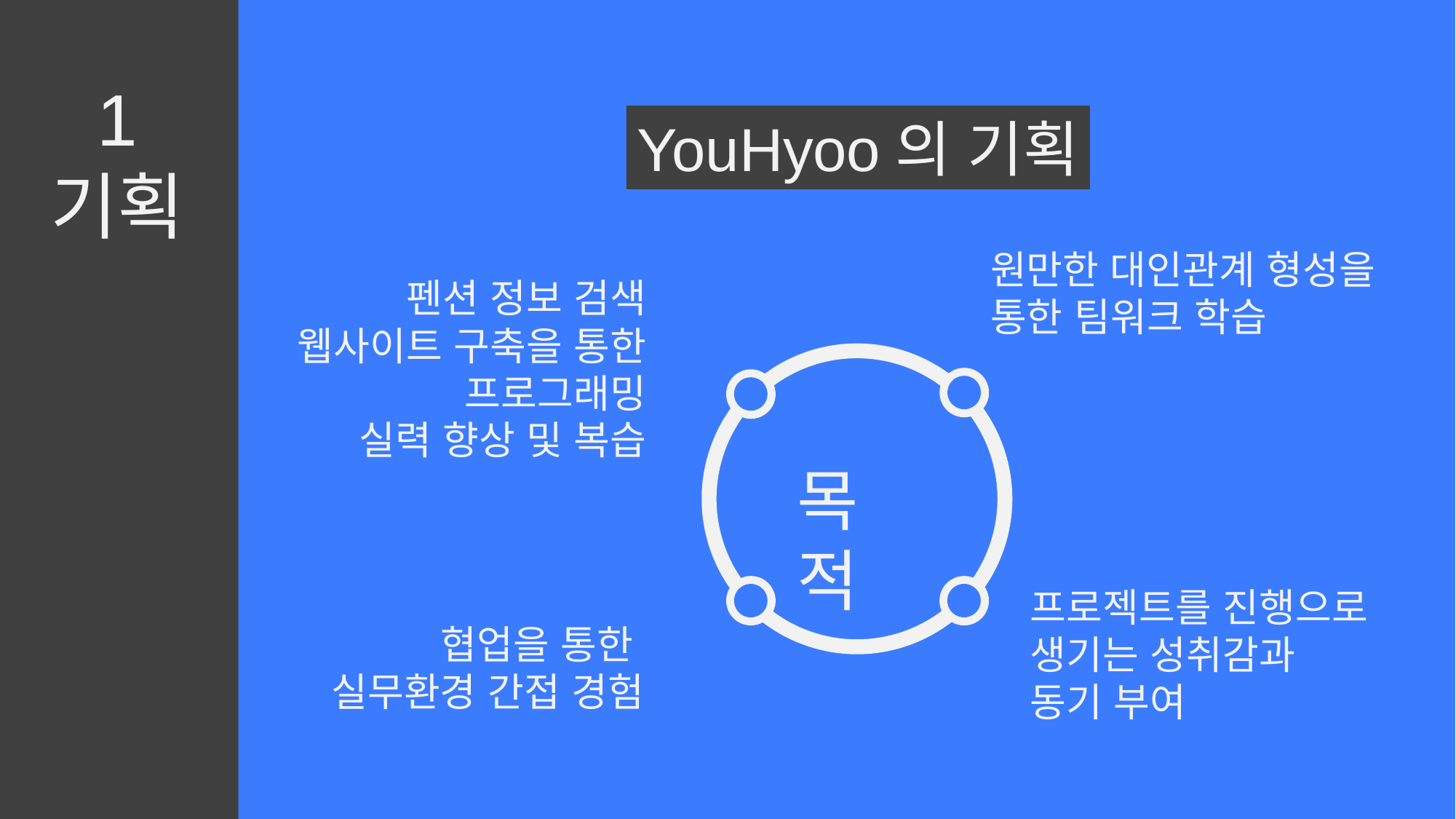

1
기획
YouHyoo의 기획
원만한 대인관계 형성을
통한 팀워크 학습
펜션 정보 검색
웹사이트 구축을 통한
프로그래밍
실력 향상 및 복습

목적
프로젝트를 진행으로
생기는 성취감과
동기 부여
협업을 통한
실무환경 간접 경험